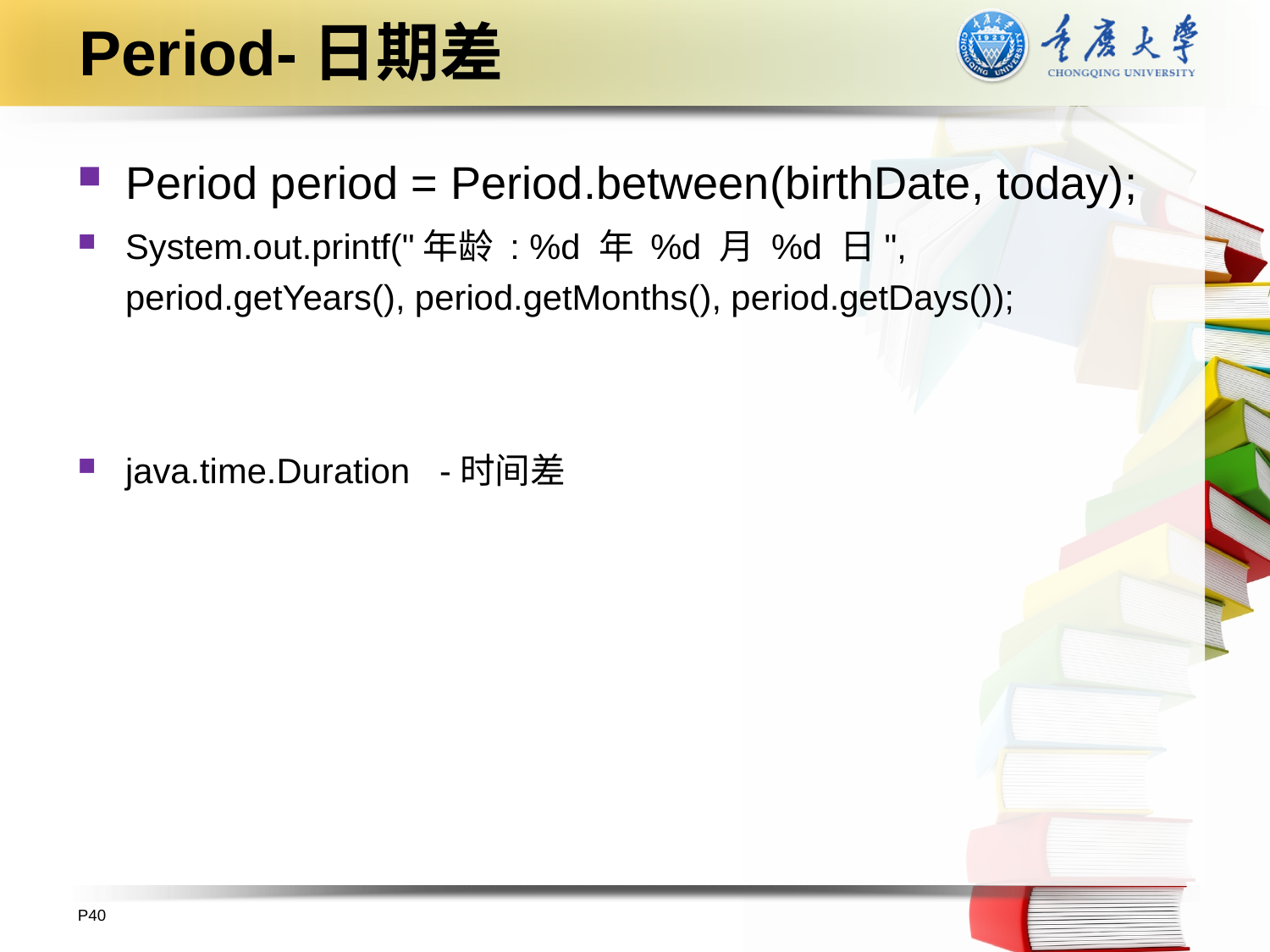

# Period-日期差
Period period = Period.between(birthDate, today);
System.out.printf("年龄 : %d 年 %d 月 %d 日", period.getYears(), period.getMonths(), period.getDays());

java.time.Duration   -时间差
P40